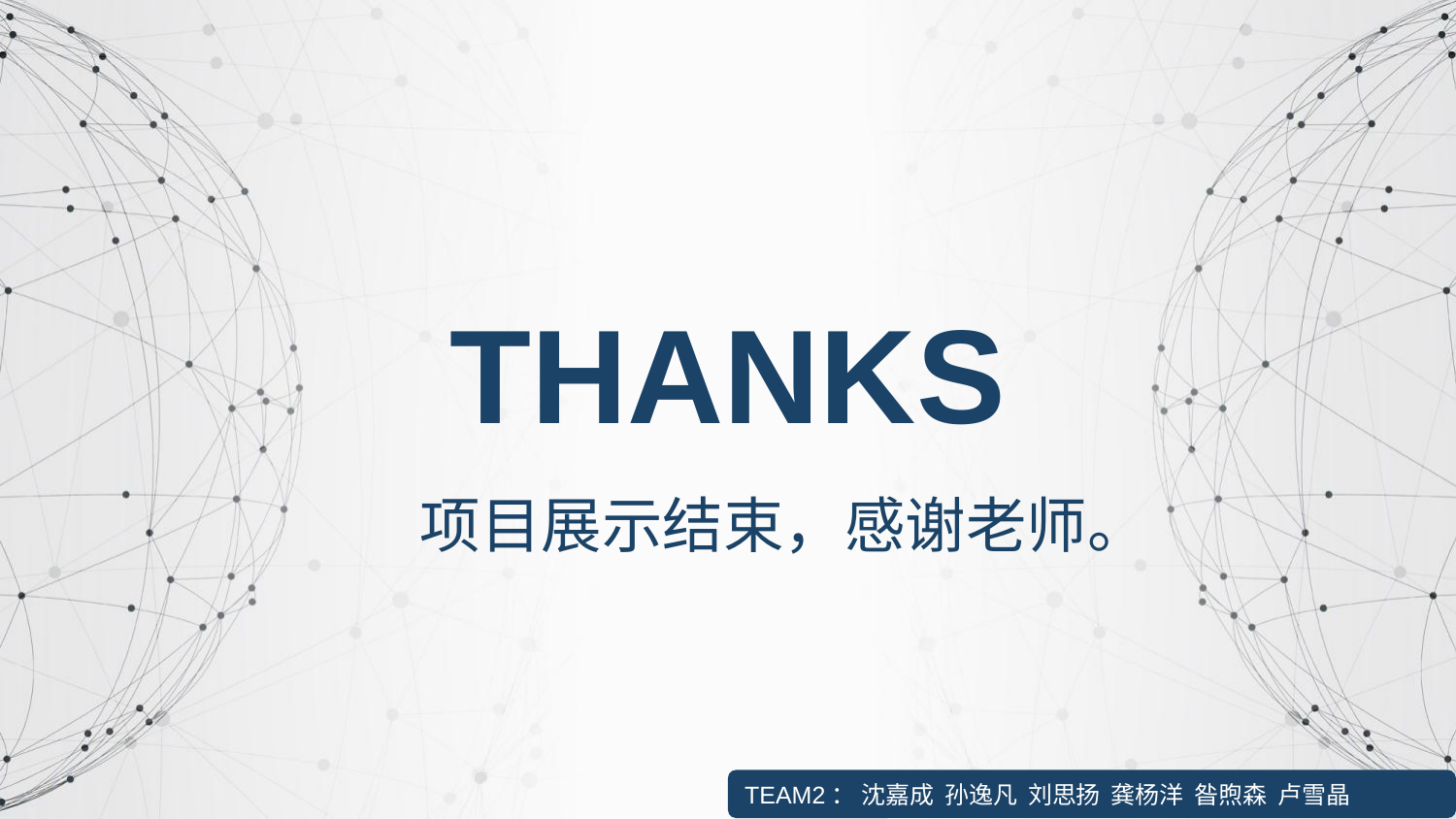

THANKS
项目展示结束，感谢老师。
TEAM2： 沈嘉成  孙逸凡  刘思扬  龚杨洋  昝煦森  卢雪晶